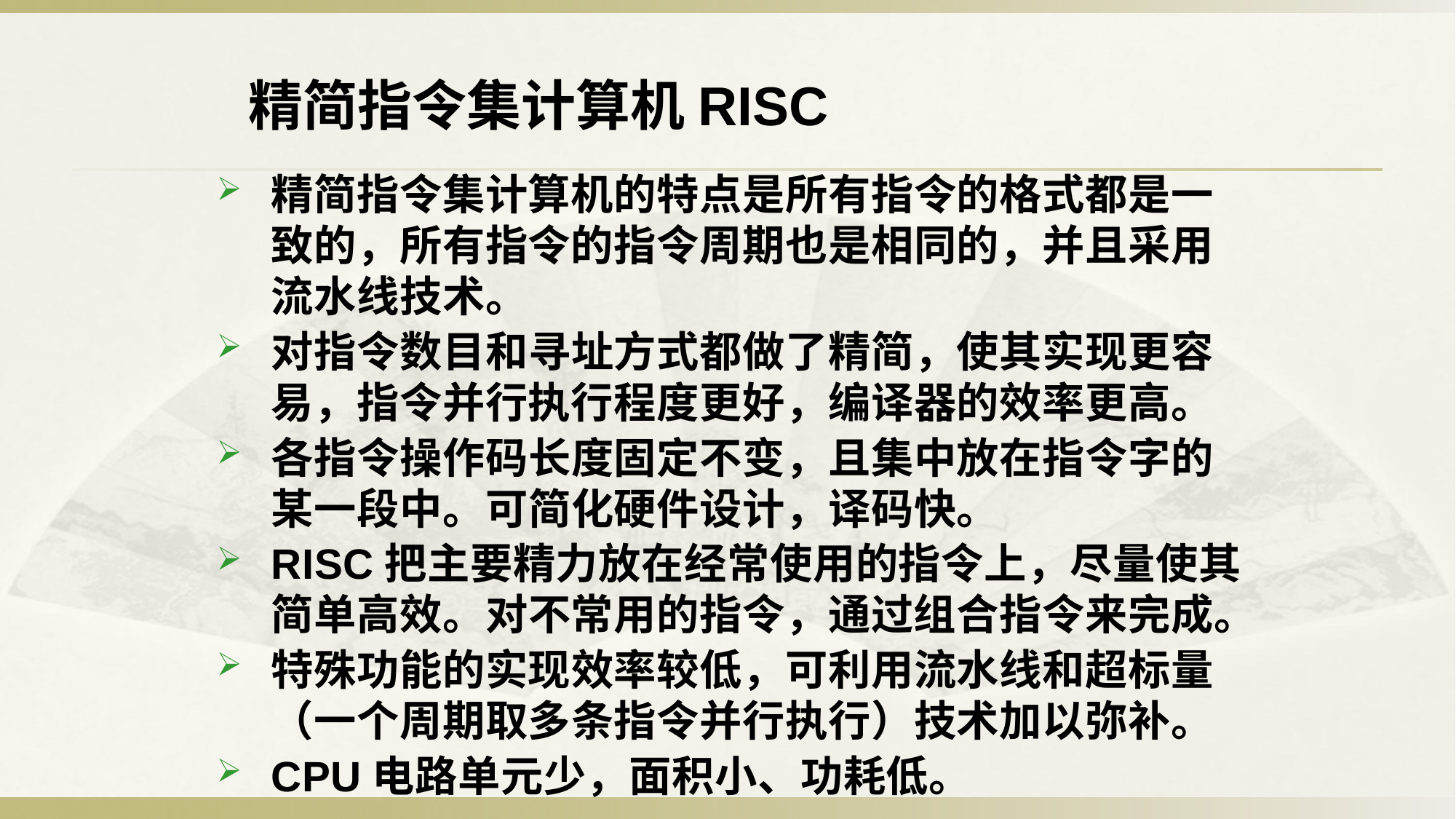

精简指令集计算机RISC
精简指令集计算机的特点是所有指令的格式都是一致的，所有指令的指令周期也是相同的，并且采用流水线技术。
对指令数目和寻址方式都做了精简，使其实现更容易，指令并行执行程度更好，编译器的效率更高。
各指令操作码长度固定不变，且集中放在指令字的某一段中。可简化硬件设计，译码快。
RISC把主要精力放在经常使用的指令上，尽量使其简单高效。对不常用的指令，通过组合指令来完成。
特殊功能的实现效率较低，可利用流水线和超标量（一个周期取多条指令并行执行）技术加以弥补。
CPU电路单元少，面积小、功耗低。